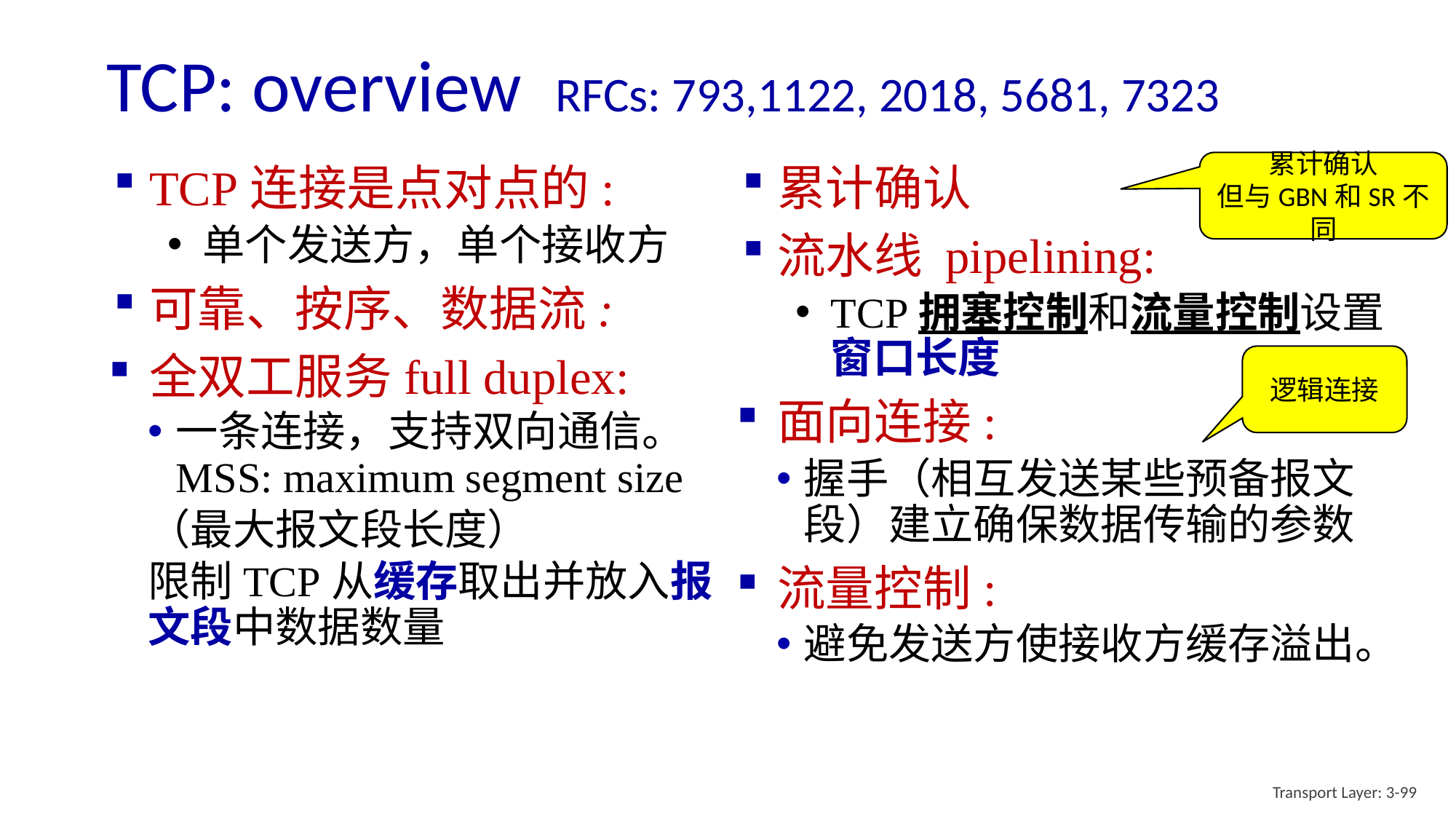

# TCP: overview  RFCs: 793,1122, 2018, 5681, 7323
累计确认
但与GBN和SR不同
累计确认
流水线 pipelining:
TCP拥塞控制和流量控制设置窗口长度
面向连接:
握手（相互发送某些预备报文段）建立确保数据传输的参数
流量控制:
避免发送方使接收方缓存溢出。
TCP连接是点对点的:
单个发送方，单个接收方
可靠、按序、数据流:
全双工服务full duplex:
一条连接，支持双向通信。MSS: maximum segment size
（最大报文段长度）
限制TCP从缓存取出并放入报文段中数据数量

逻辑连接
Transport Layer: 3-99